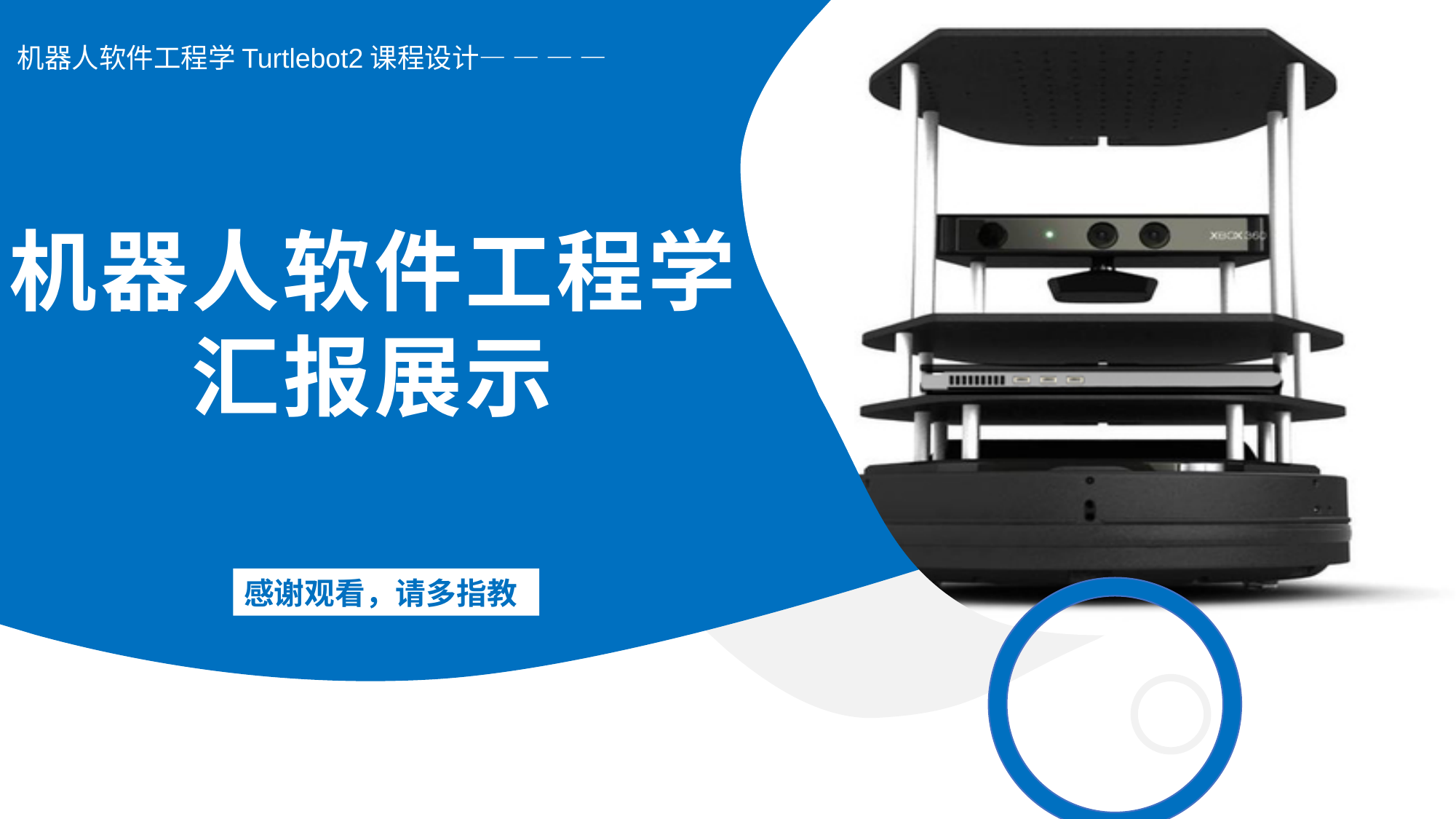

机器人软件工程学Turtlebot2课程设计— — — —

机器人软件工程学
汇报展示
感谢观看，请多指教